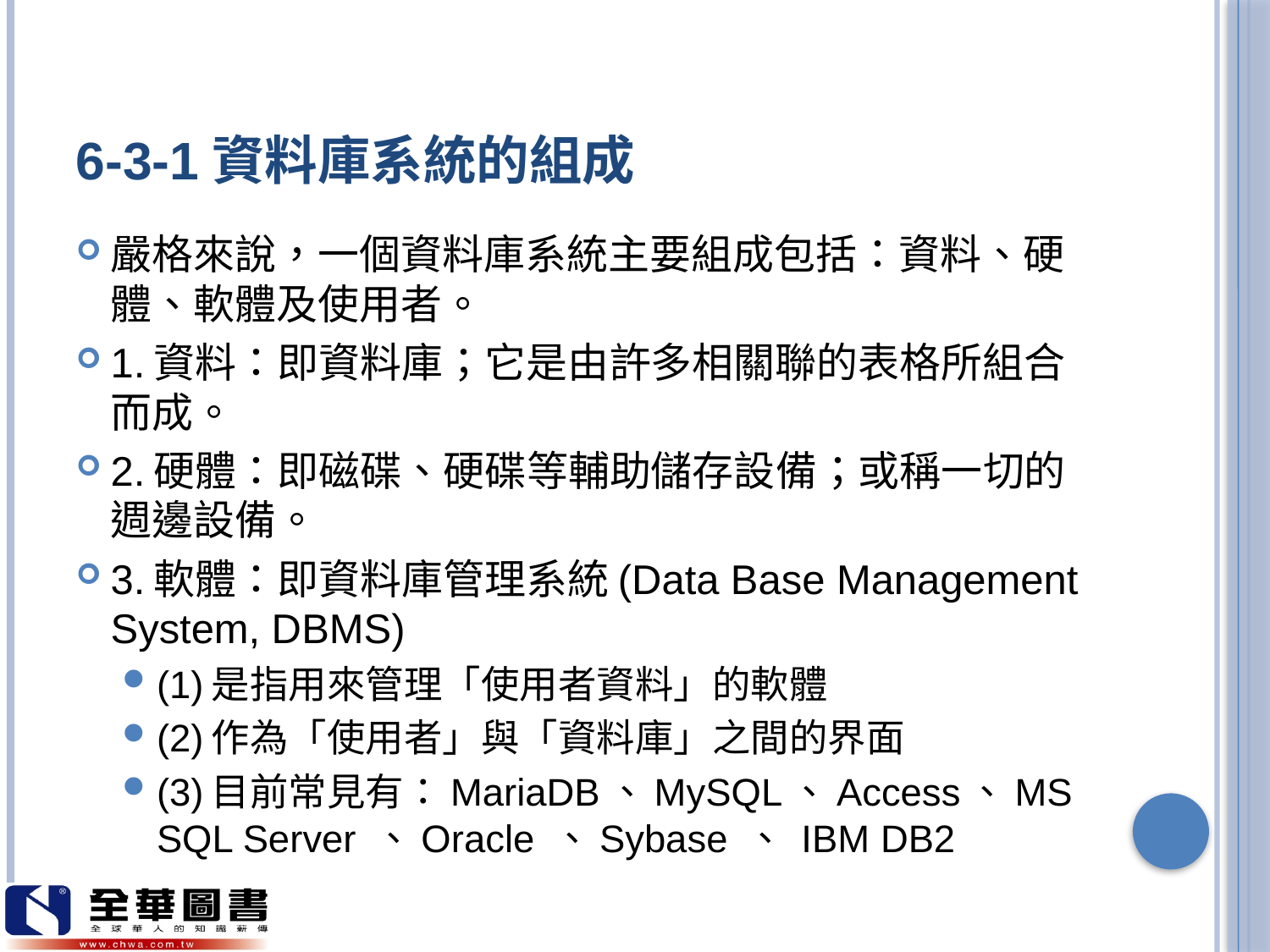

# 6-3-1資料庫系統的組成
嚴格來說，一個資料庫系統主要組成包括：資料、硬體、軟體及使用者。
1.資料：即資料庫；它是由許多相關聯的表格所組合而成。
2.硬體：即磁碟、硬碟等輔助儲存設備；或稱一切的週邊設備。
3.軟體：即資料庫管理系統(Data Base Management System, DBMS)
(1)是指用來管理「使用者資料」的軟體
(2)作為「使用者」與「資料庫」之間的界面
(3)目前常見有：MariaDB、MySQL、Access、MS SQL Server 、Oracle 、Sybase 、 IBM DB2